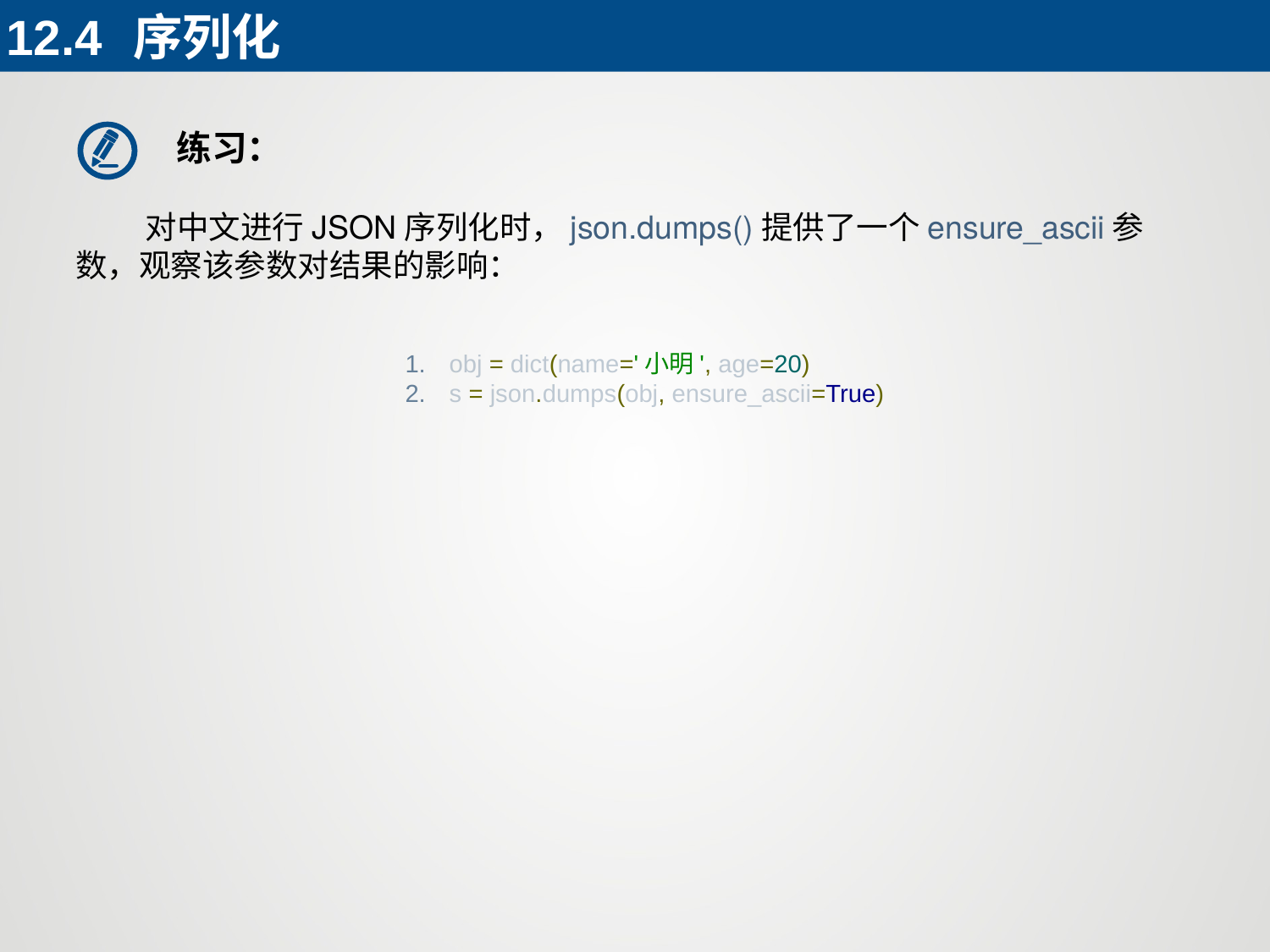

12.4	序列化
练习：

       对中文进行JSON序列化时，json.dumps()提供了一个ensure_ascii参数，观察该参数对结果的影响：
obj = dict(name='小明', age=20)
s = json.dumps(obj, ensure_ascii=True)